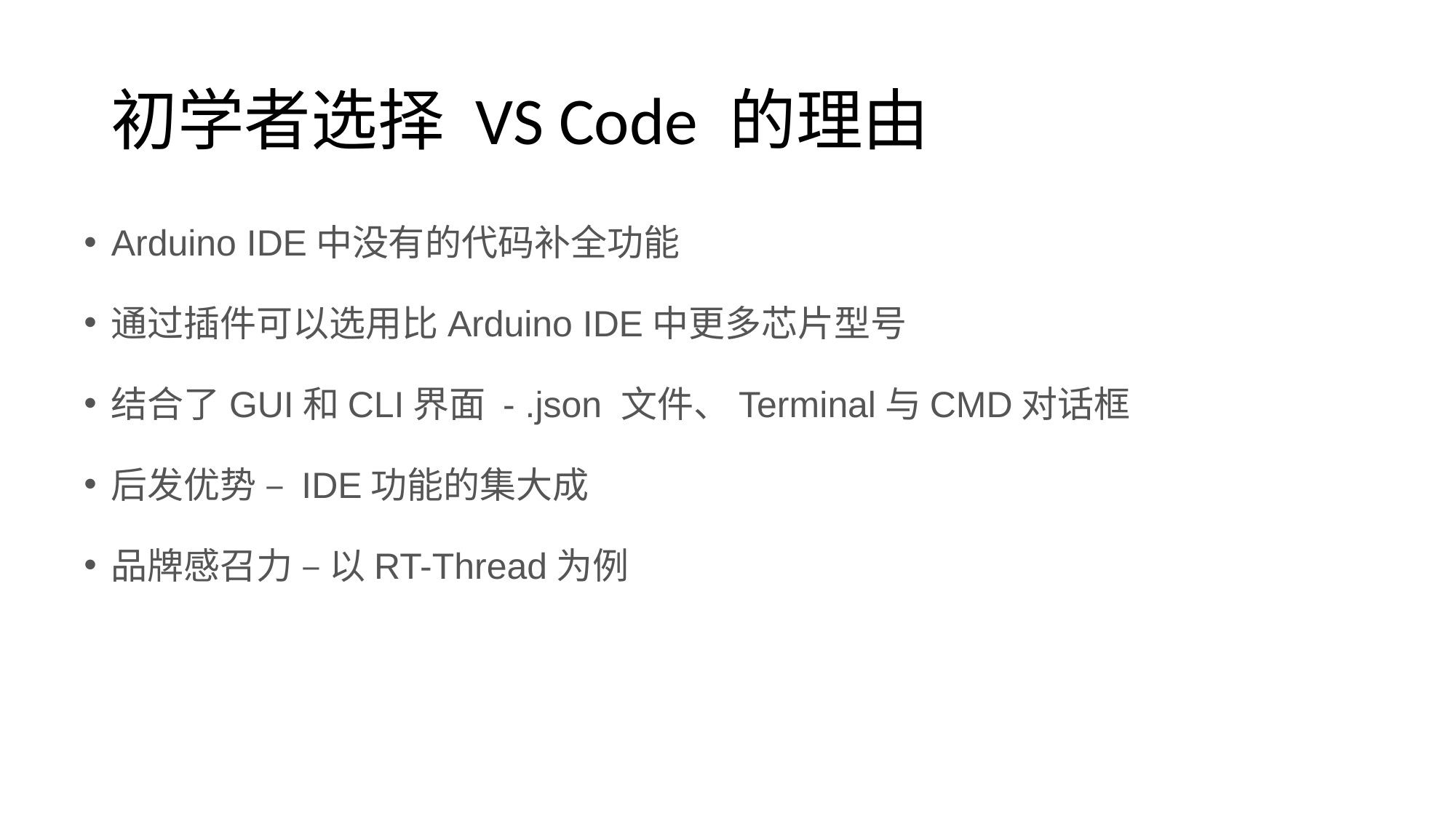

# 初学者选择 VS Code 的理由
Arduino IDE中没有的代码补全功能
通过插件可以选用比Arduino IDE中更多芯片型号
结合了GUI和CLI界面 - .json 文件、Terminal与CMD对话框
后发优势 – IDE功能的集大成
品牌感召力 – 以RT-Thread为例